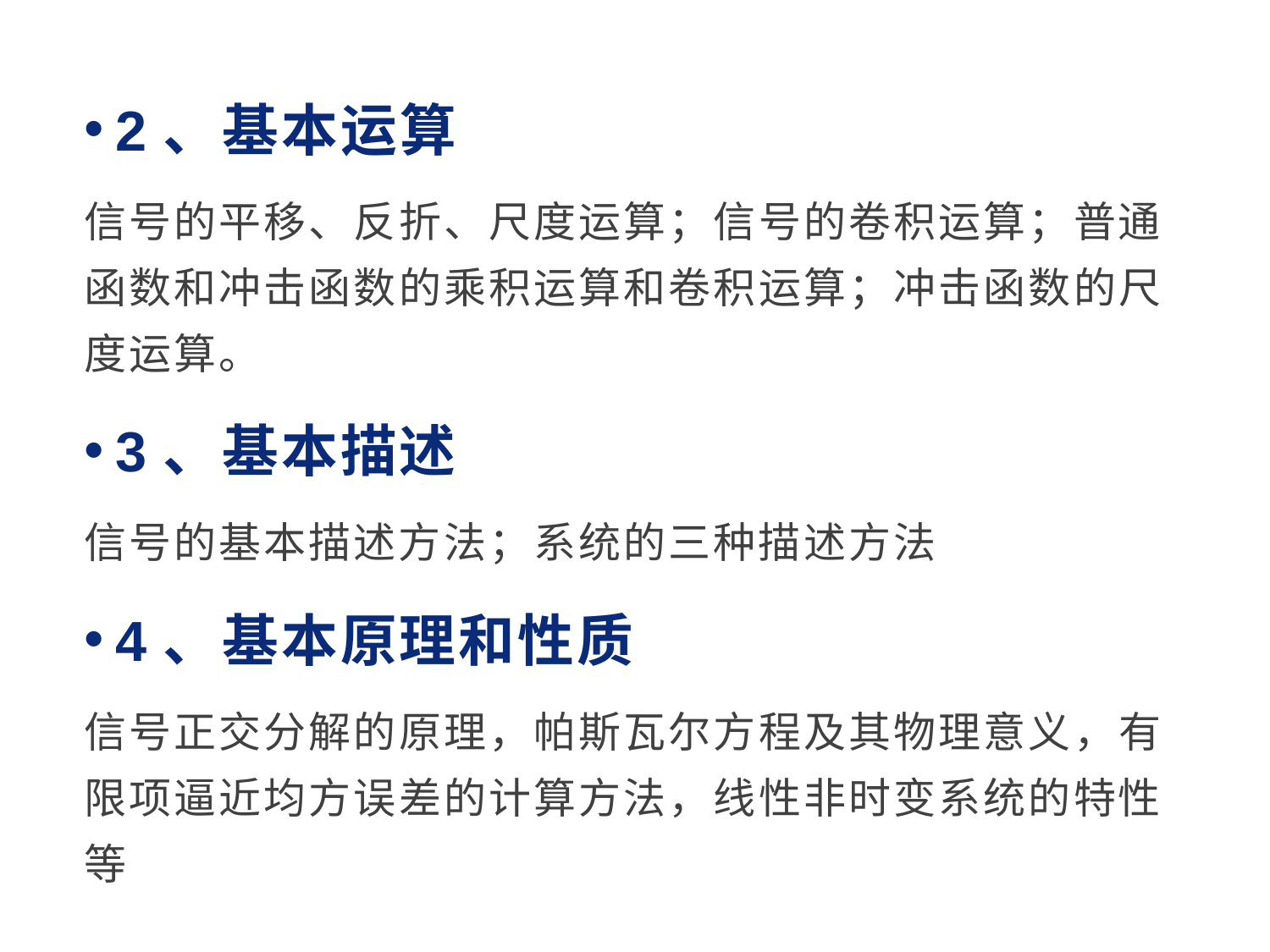

2、基本运算
信号的平移、反折、尺度运算；信号的卷积运算；普通函数和冲击函数的乘积运算和卷积运算；冲击函数的尺度运算。
3、基本描述
信号的基本描述方法；系统的三种描述方法
4、基本原理和性质
信号正交分解的原理，帕斯瓦尔方程及其物理意义，有限项逼近均方误差的计算方法，线性非时变系统的特性等